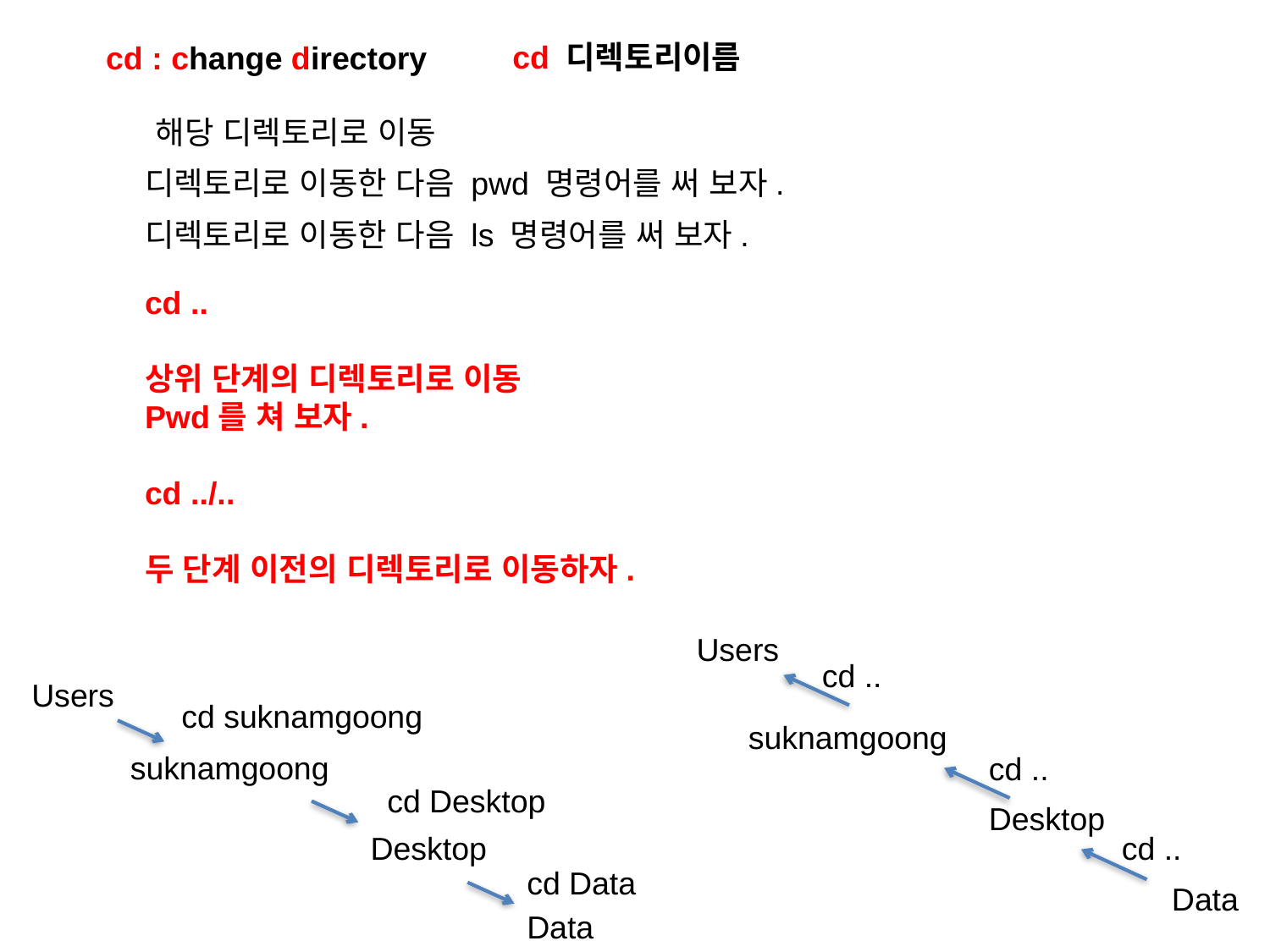

cd : change directory

cd 디렉토리이름
해당 디렉토리로 이동
디렉토리로 이동한 다음 pwd 명령어를 써 보자.
디렉토리로 이동한 다음 ls 명령어를 써 보자.
cd ..

상위 단계의 디렉토리로 이동
Pwd를 쳐 보자.

cd ../..

두 단계 이전의 디렉토리로 이동하자.
Users
cd ..
Users
cd suknamgoong
suknamgoong
suknamgoong
cd ..
cd Desktop
Desktop
cd ..
Desktop
cd Data
Data
Data